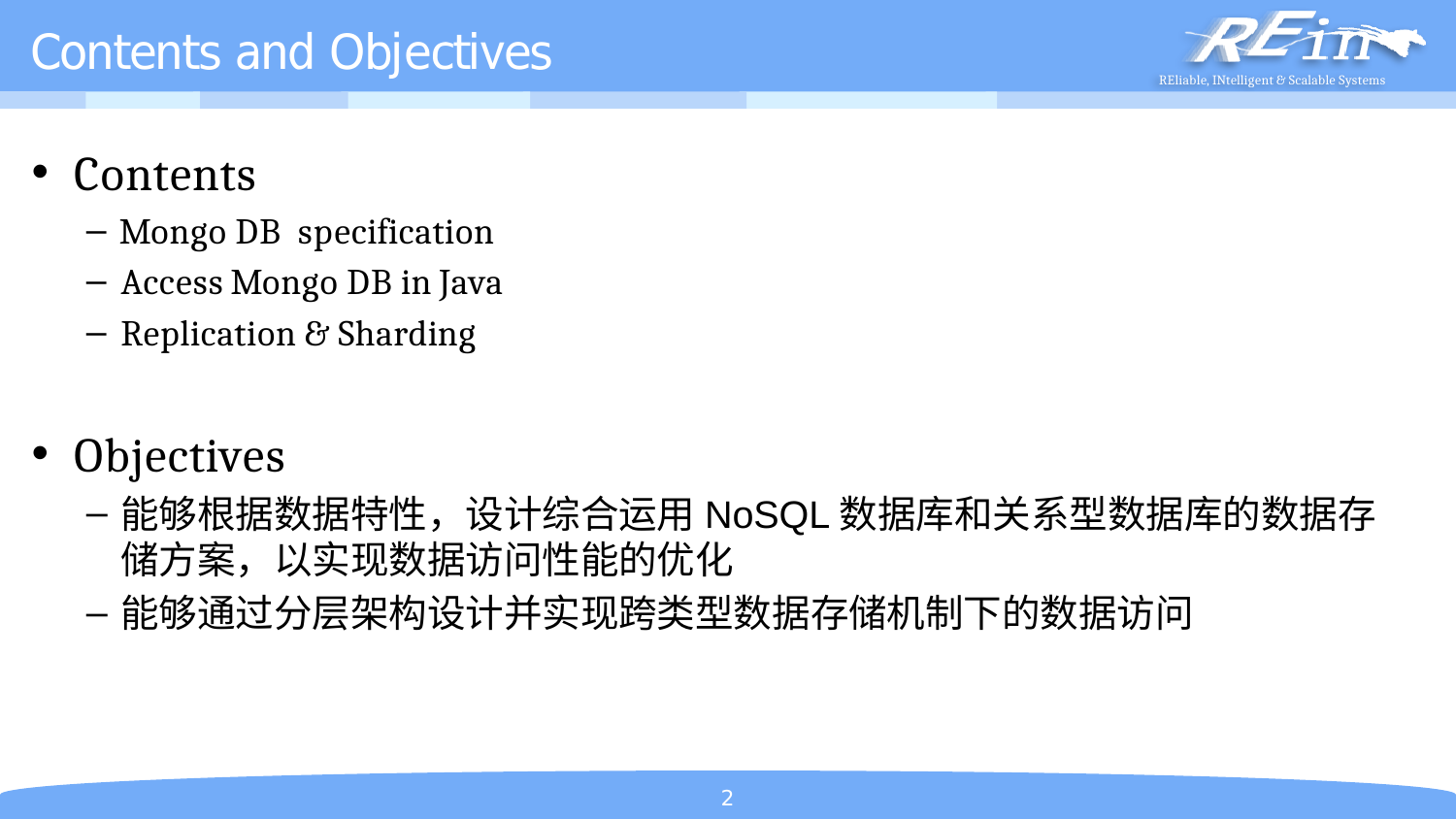

# Contents and Objectives
Contents
Mongo DB  specification
Access Mongo DB in Java
Replication & Sharding

Objectives
能够根据数据特性，设计综合运用NoSQL数据库和关系型数据库的数据存储方案，以实现数据访问性能的优化
能够通过分层架构设计并实现跨类型数据存储机制下的数据访问
2